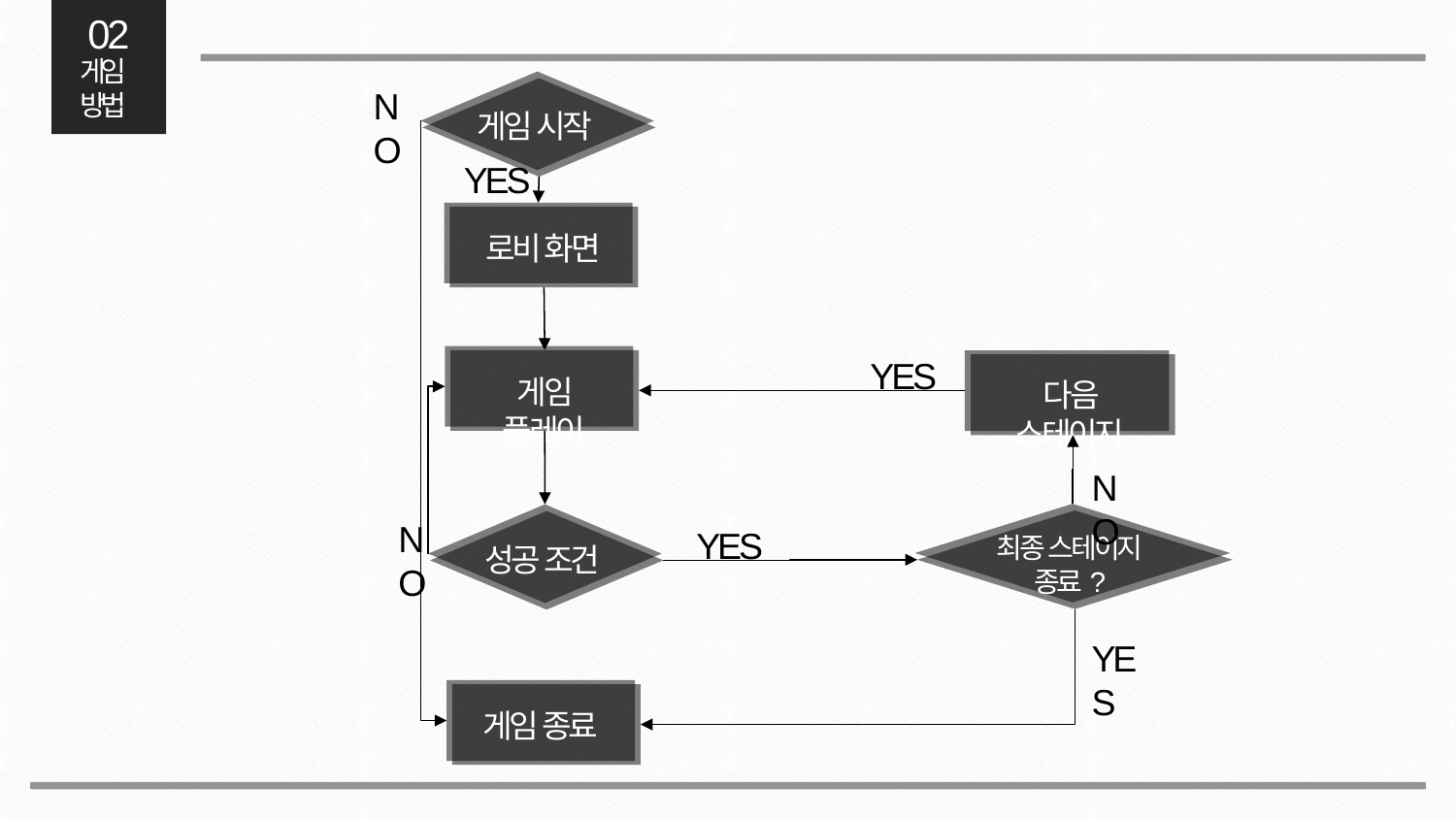

02
게임
방법

게임 시작
NO
YES

로비 화면

게임 플레이
YES

다음 스테이지
NO

최종 스테이지
종료?

성공 조건
NO
YES
YES

게임 종료